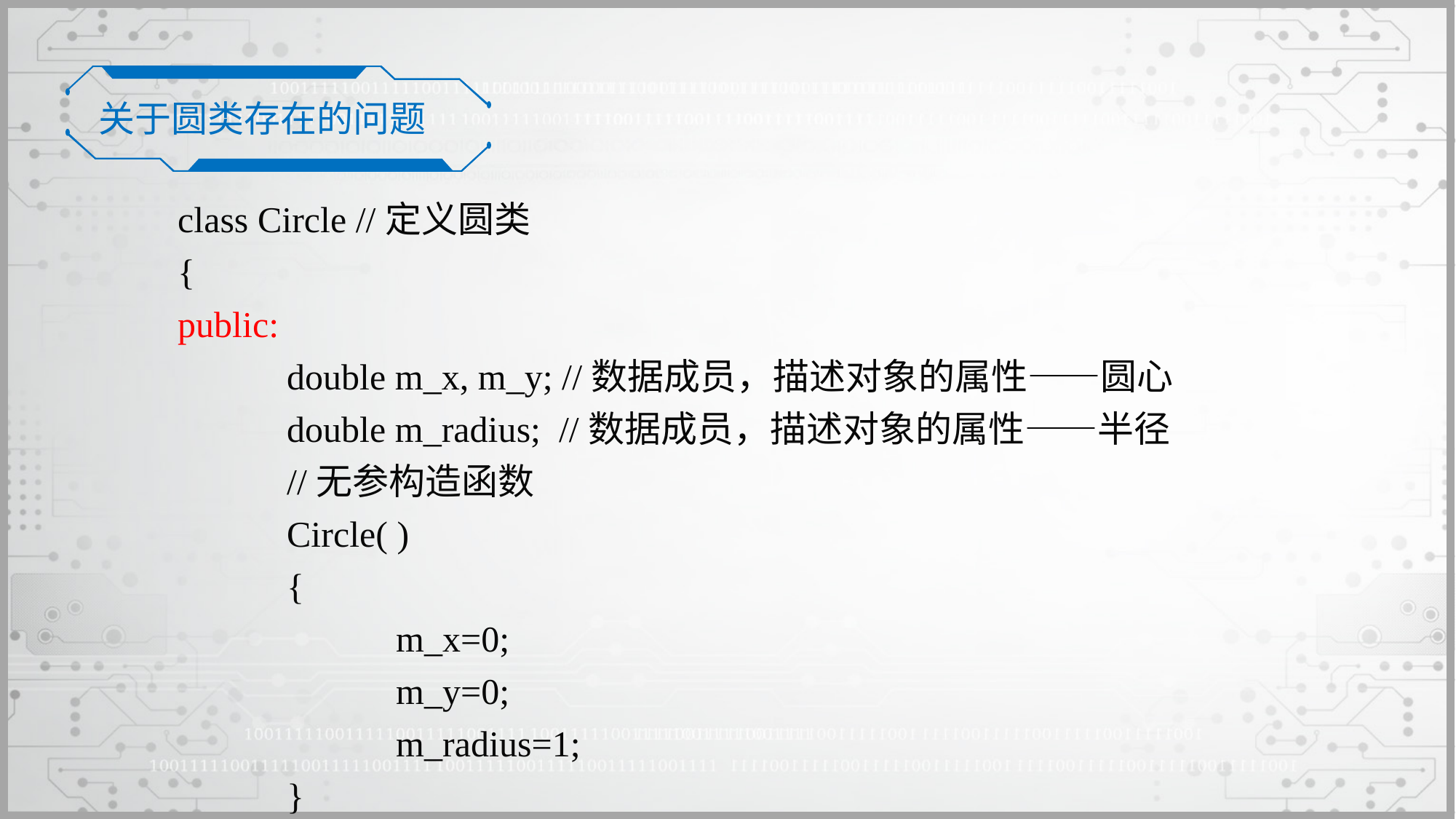

关于圆类存在的问题
class Circle //定义圆类
{
public:
	double m_x, m_y; //数据成员，描述对象的属性——圆心
	double m_radius;  //数据成员，描述对象的属性——半径
	//无参构造函数
	Circle( )
	{
		m_x=0;
		m_y=0;
		m_radius=1;
	}